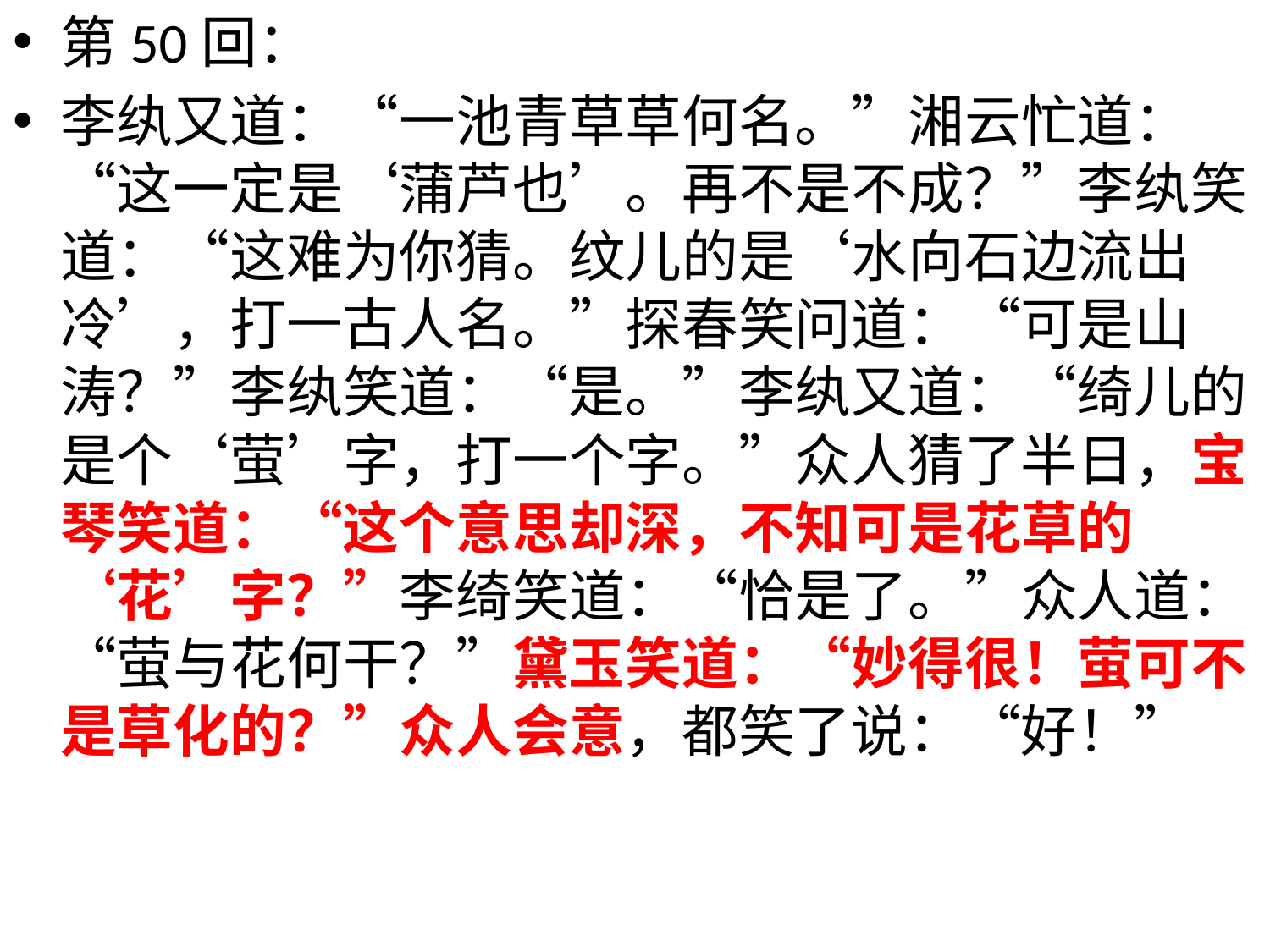

第50回：
李纨又道：“一池青草草何名。”湘云忙道：“这一定是‘蒲芦也’。再不是不成？”李纨笑道：“这难为你猜。纹儿的是‘水向石边流出冷’，打一古人名。”探春笑问道：“可是山涛？”李纨笑道：“是。”李纨又道：“绮儿的是个‘萤’字，打一个字。”众人猜了半日，宝琴笑道：“这个意思却深，不知可是花草的‘花’字？”李绮笑道：“恰是了。”众人道：“萤与花何干？”黛玉笑道：“妙得很！萤可不是草化的？”众人会意，都笑了说：“好！”